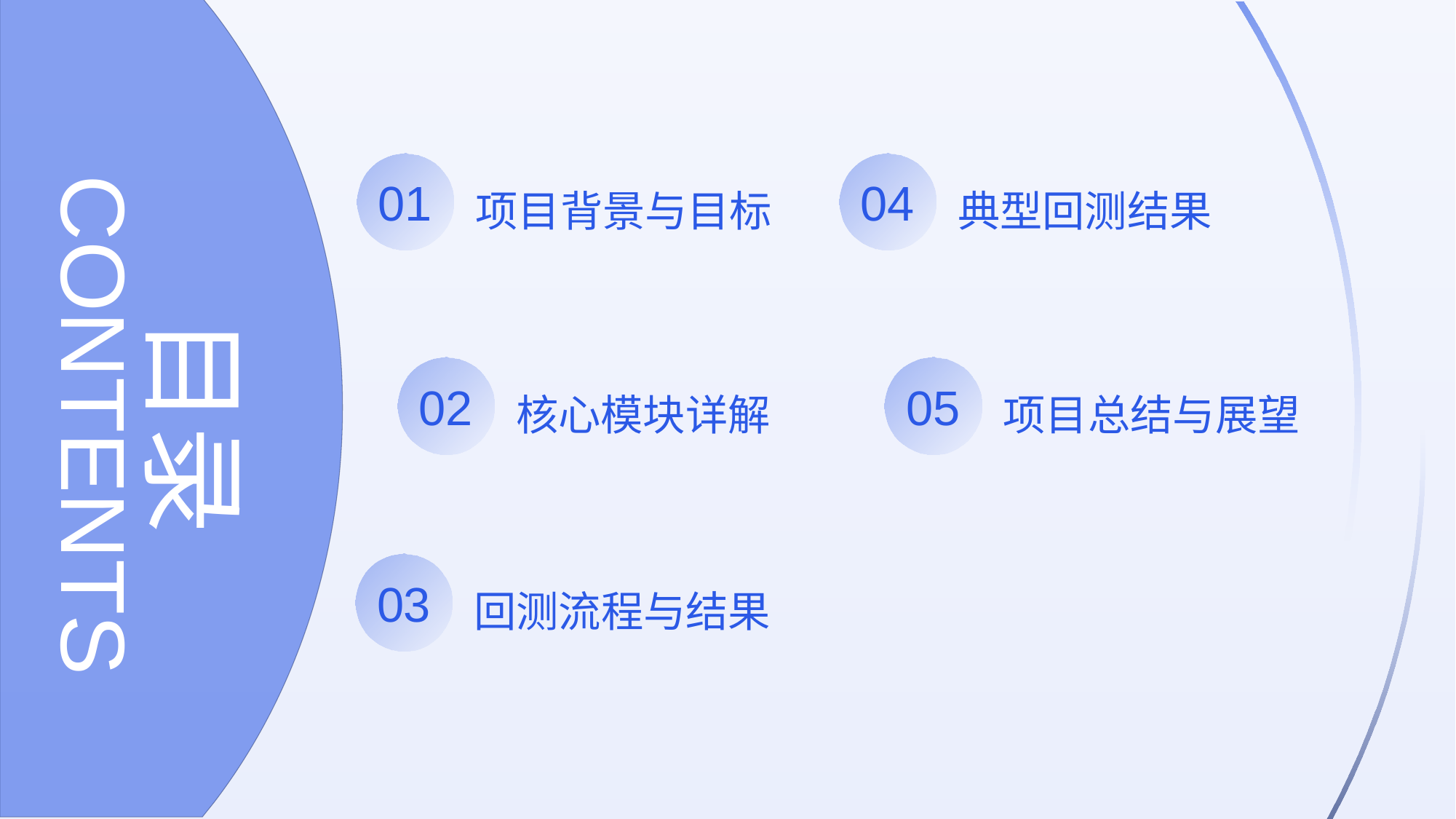

CONTENTS
项目背景与目标
典型回测结果

01
04
目录
核心模块详解
项目总结与展望

02
05
回测流程与结果

03